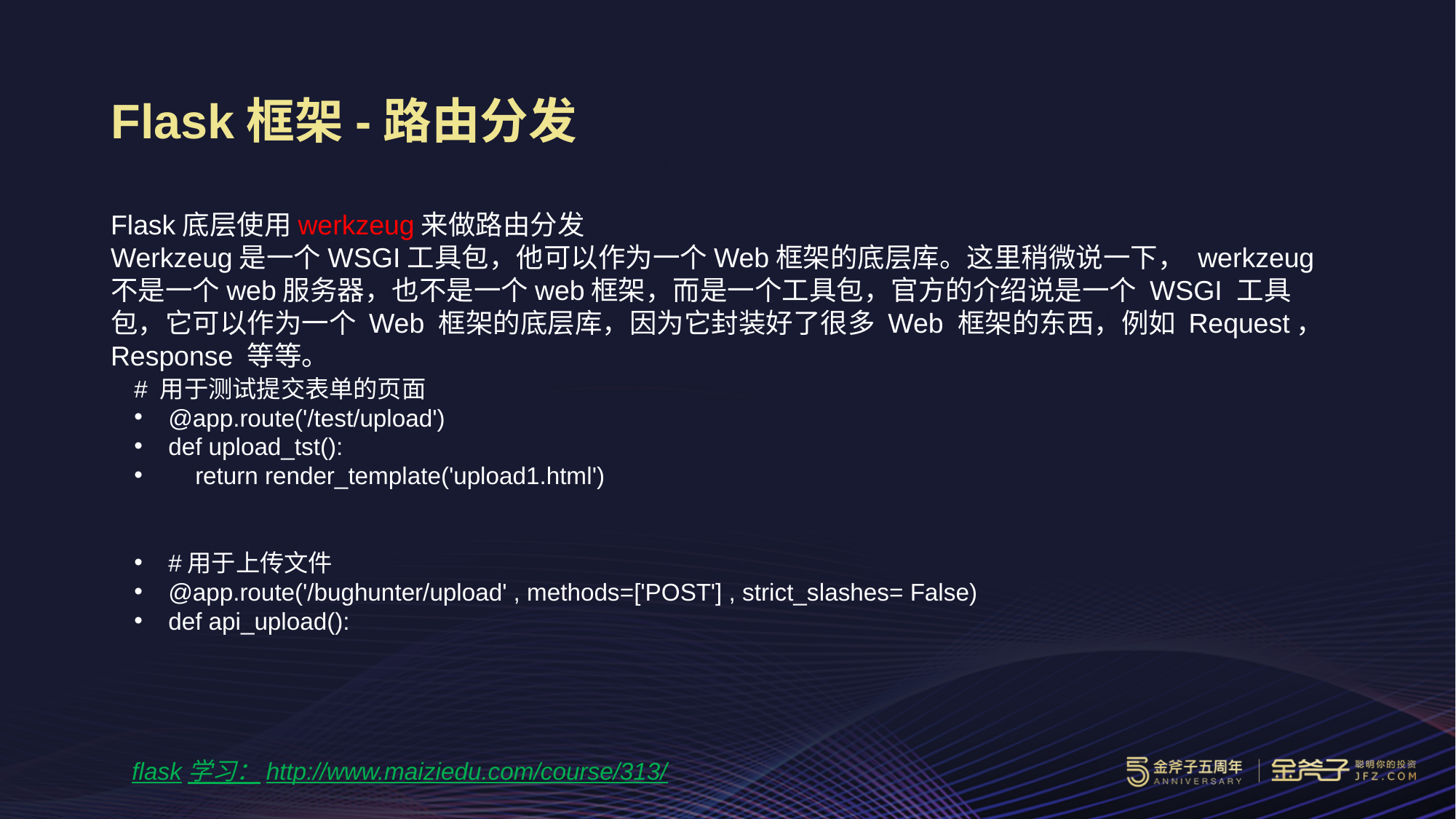

# Flask框架-路由分发
Flask底层使用werkzeug来做路由分发
Werkzeug是一个WSGI工具包，他可以作为一个Web框架的底层库。这里稍微说一下， werkzeug 不是一个web服务器，也不是一个web框架，而是一个工具包，官方的介绍说是一个 WSGI 工具包，它可以作为一个 Web 框架的底层库，因为它封装好了很多 Web 框架的东西，例如 Request，Response 等等。
# 用于测试提交表单的页面
@app.route('/test/upload')
def upload_tst():
    return render_template('upload1.html')

#用于上传文件
@app.route('/bughunter/upload' , methods=['POST'] , strict_slashes= False)
def api_upload():
flask学习：http://www.maiziedu.com/course/313/